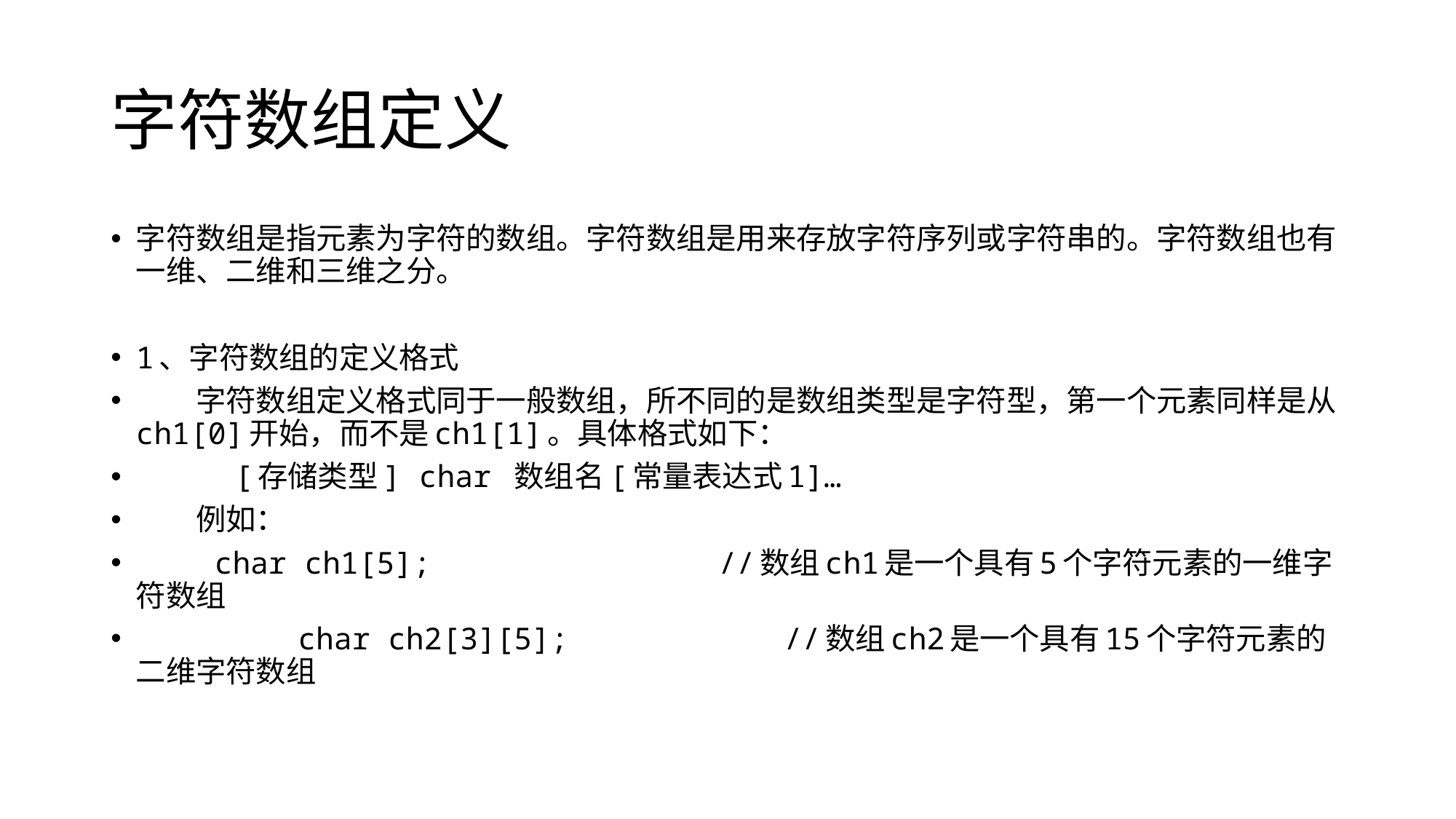

# 字符数组定义
字符数组是指元素为字符的数组。字符数组是用来存放字符序列或字符串的。字符数组也有一维、二维和三维之分。

1、字符数组的定义格式
　　字符数组定义格式同于一般数组，所不同的是数组类型是字符型，第一个元素同样是从ch1[0]开始，而不是ch1[1]。具体格式如下：
　　     [存储类型] char 数组名[常量表达式1]…
　　例如：
　　  char ch1[5];                //数组ch1是一个具有5个字符元素的一维字符数组
         char ch2[3][5];            //数组ch2是一个具有15个字符元素的二维字符数组